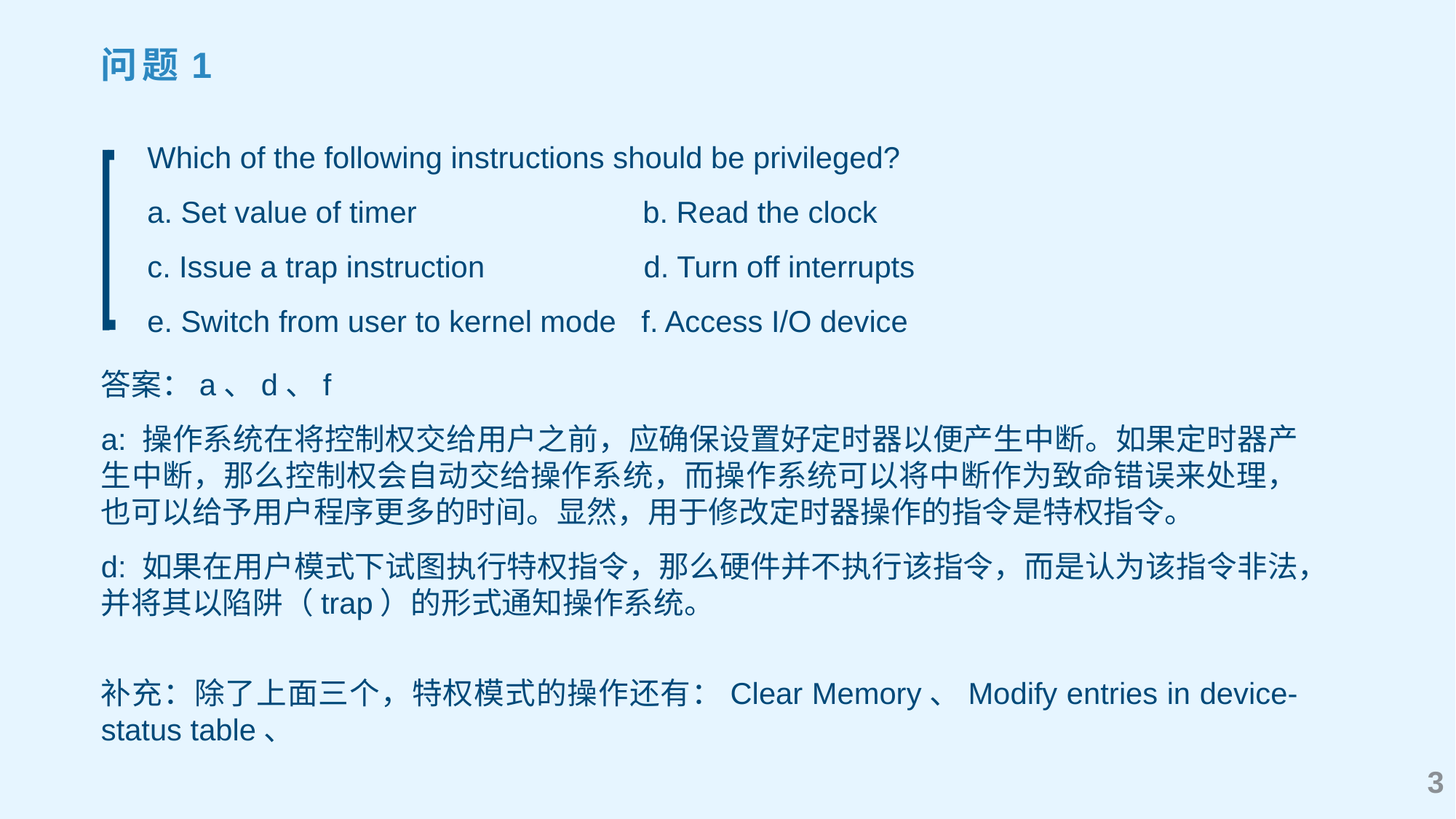

问题1
Which of the following instructions should be privileged?
a. Set value of timer                           b. Read the clock
c. Issue a trap instruction                   d. Turn off interrupts
e. Switch from user to kernel mode   f. Access I/O device

答案：a、d、f
a: 操作系统在将控制权交给用户之前，应确保设置好定时器以便产生中断。如果定时器产生中断，那么控制权会自动交给操作系统，而操作系统可以将中断作为致命错误来处理，也可以给予用户程序更多的时间。显然，用于修改定时器操作的指令是特权指令。
d: 如果在用户模式下试图执行特权指令，那么硬件并不执行该指令，而是认为该指令非法，并将其以陷阱（trap）的形式通知操作系统。

补充：除了上面三个，特权模式的操作还有：Clear Memory、Modify entries in device-status table、
3